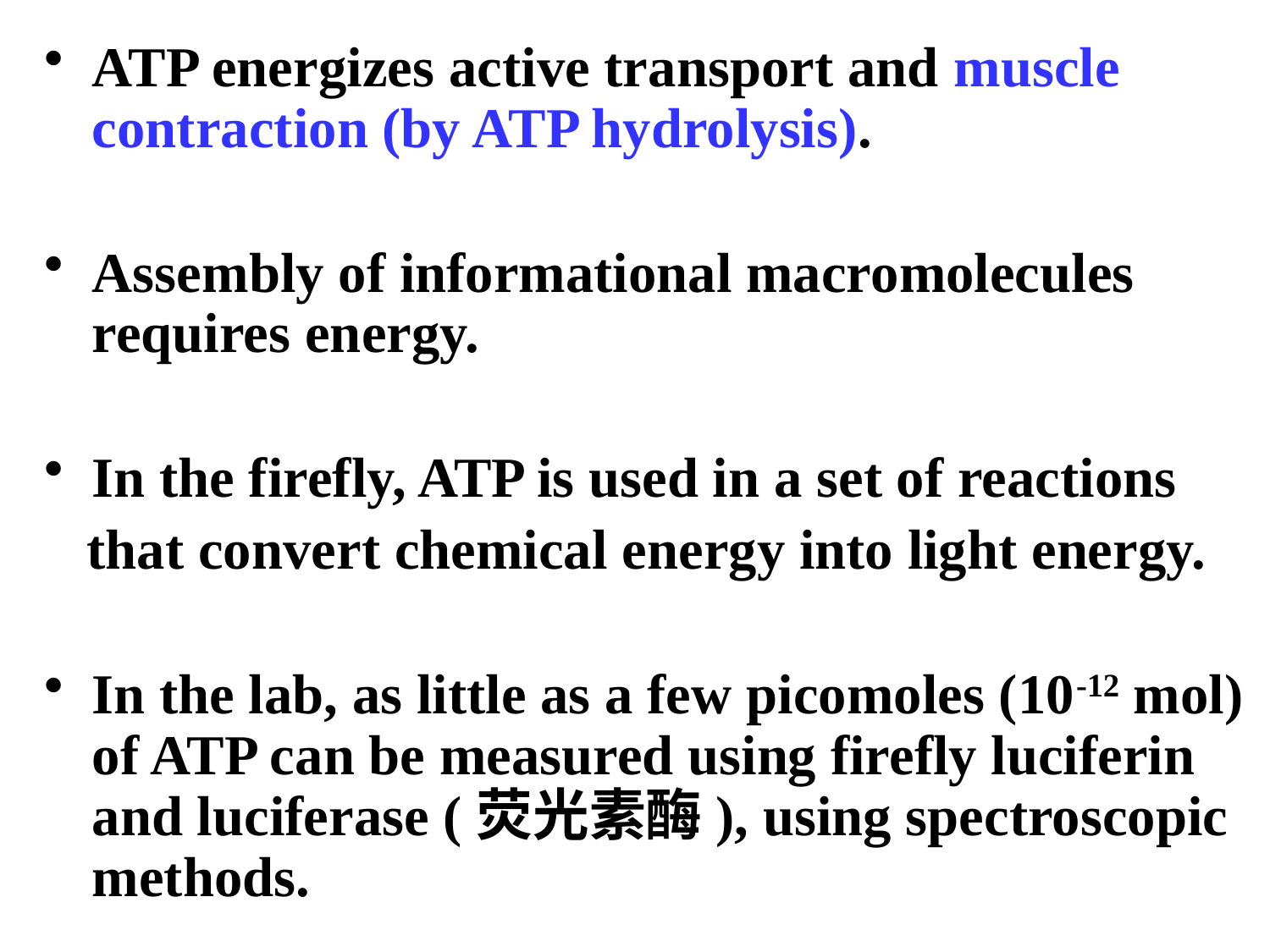

#
ATP energizes active transport and muscle contraction (by ATP hydrolysis).

Assembly of informational macromolecules requires energy.

In the firefly, ATP is used in a set of reactions
   that convert chemical energy into light energy.

In the lab, as little as a few picomoles (10-12 mol) of ATP can be measured using firefly luciferin and luciferase (荧光素酶), using spectroscopic methods.